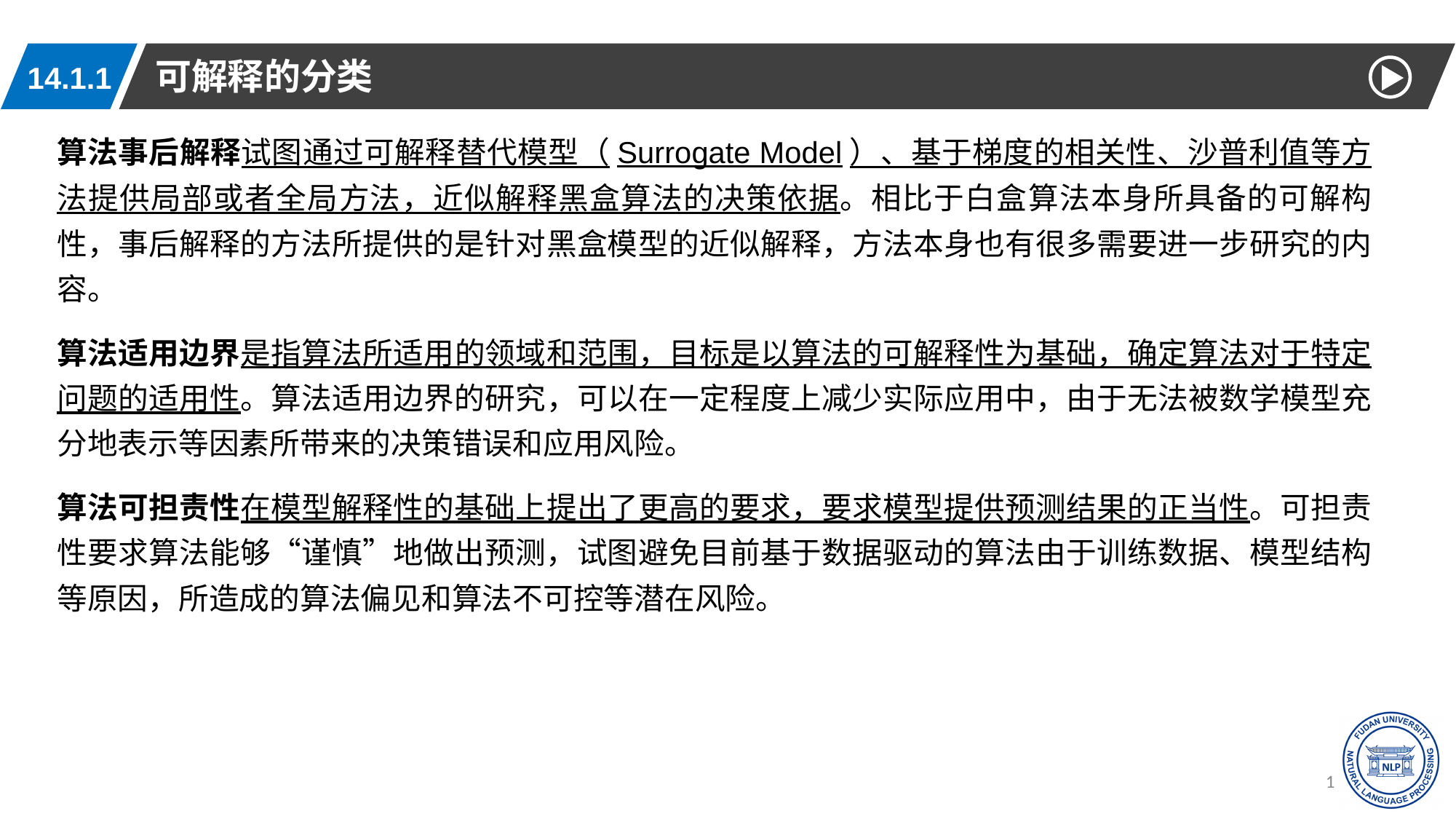

可解释的分类
14.1.1

算法事后解释试图通过可解释替代模型（Surrogate Model）、基于梯度的相关性、沙普利值等方法提供局部或者全局方法，近似解释黑盒算法的决策依据。相比于白盒算法本身所具备的可解构性，事后解释的方法所提供的是针对黑盒模型的近似解释，方法本身也有很多需要进一步研究的内容。
算法适用边界是指算法所适用的领域和范围，目标是以算法的可解释性为基础，确定算法对于特定问题的适用性。算法适用边界的研究，可以在一定程度上减少实际应用中，由于无法被数学模型充分地表示等因素所带来的决策错误和应用风险。
算法可担责性在模型解释性的基础上提出了更高的要求，要求模型提供预测结果的正当性。可担责性要求算法能够“谨慎”地做出预测，试图避免目前基于数据驱动的算法由于训练数据、模型结构等原因，所造成的算法偏见和算法不可控等潜在风险。
10